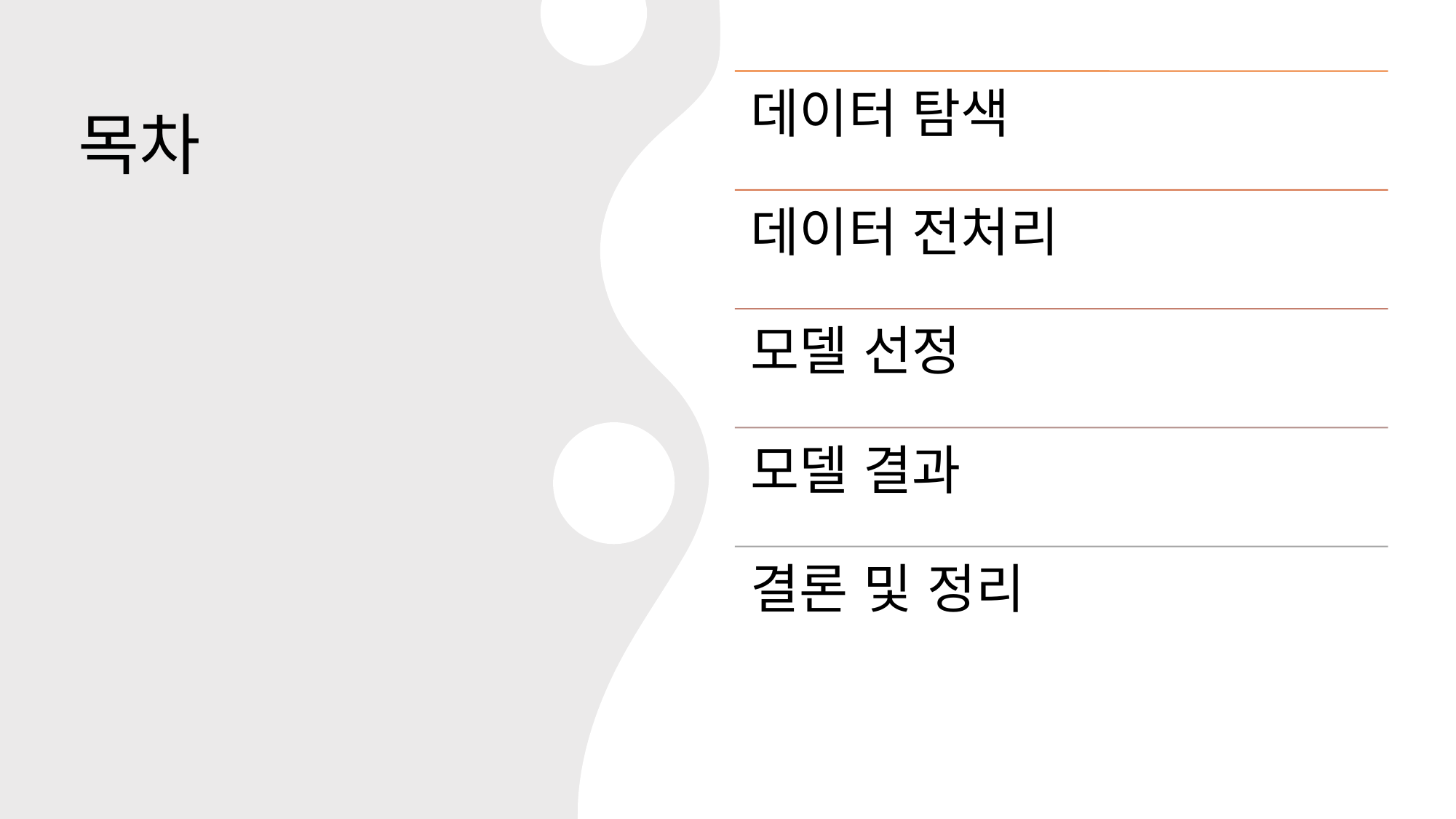

데이터 탐색
데이터 전처리
모델 선정
모델 결과
결론 및 정리
# 목차